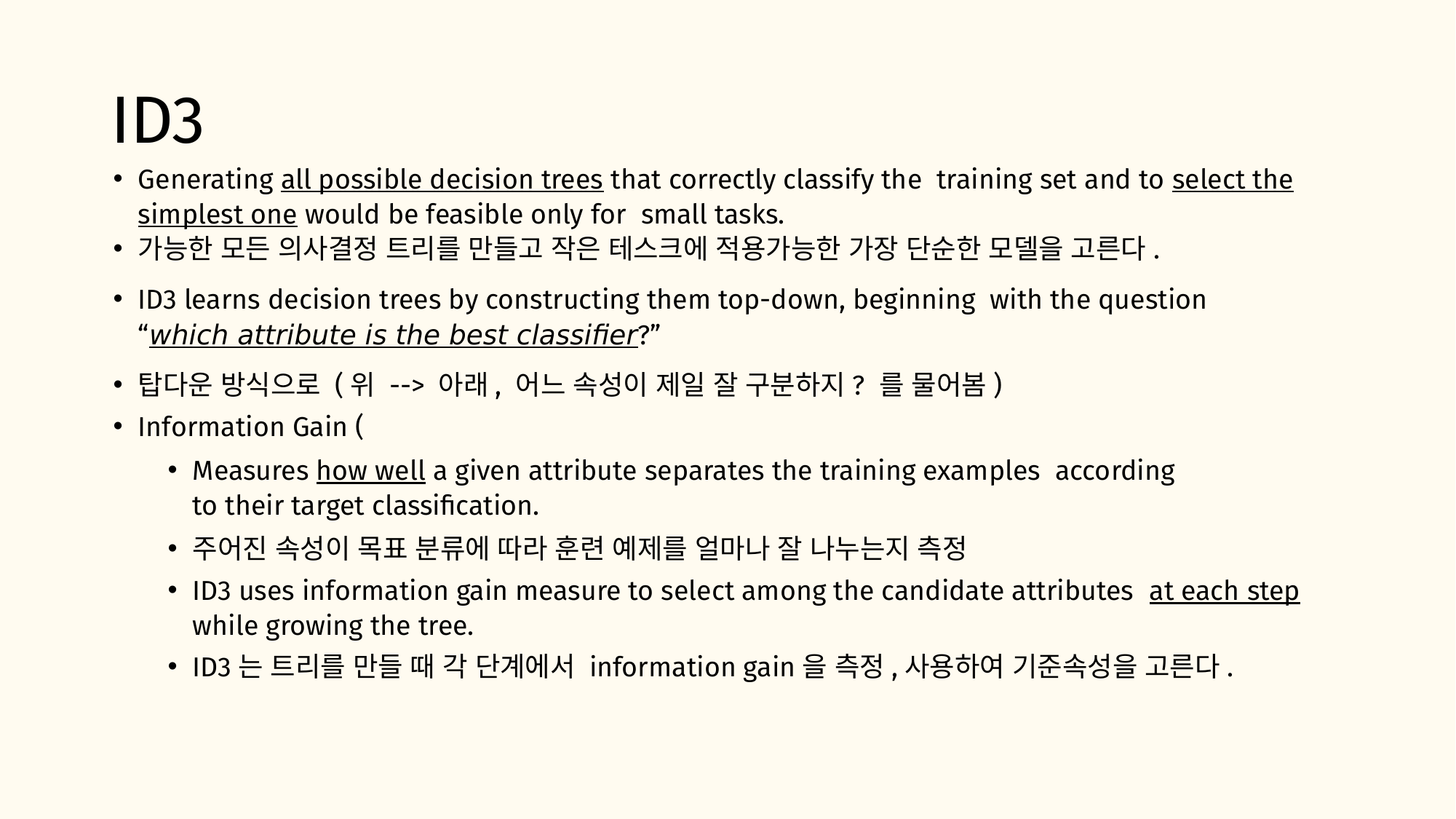

# ID3
Generating all possible decision trees that correctly classify the  training set and to select the simplest one would be feasible only for  small tasks.
가능한 모든 의사결정 트리를 만들고 작은 테스크에 적용가능한 가장 단순한 모델을 고른다.
ID3 learns decision trees by constructing them top-down, beginning  with the question “which attribute is the best classifier?”
탑다운 방식으로 (위 --> 아래, 어느 속성이 제일 잘 구분하지? 를 물어봄)
Information Gain (
Measures how well a given attribute separates the training examples  according to their target classification.
주어진 속성이 목표 분류에 따라 훈련 예제를 얼마나 잘 나누는지 측정
ID3 uses information gain measure to select among the candidate attributes  at each step while growing the tree.
ID3는 트리를 만들 때 각 단계에서 information gain을 측정,사용하여 기준속성을 고른다.